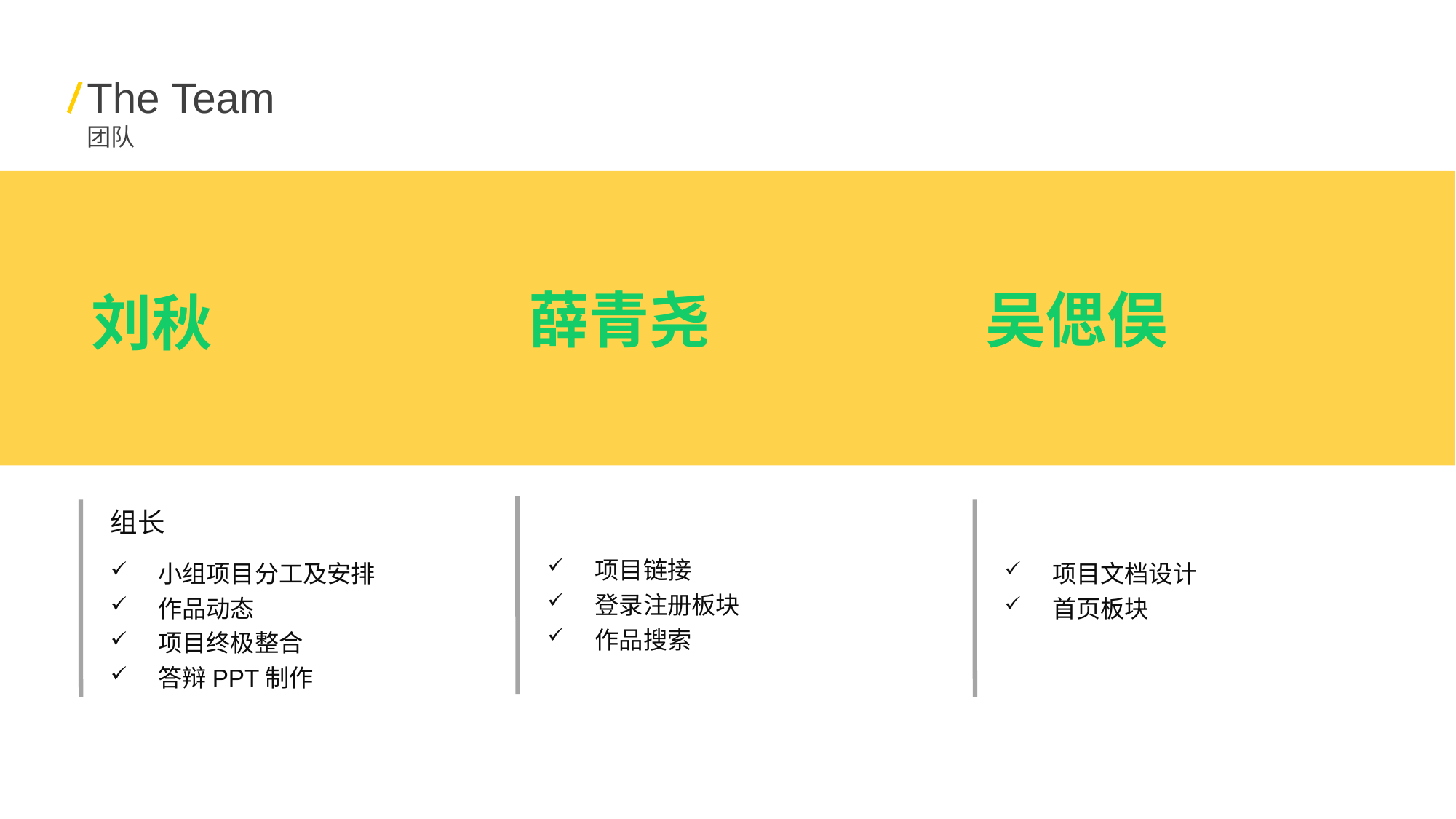

The Team
团队

薛青尧
吴偲俣
刘秋

组长

项目链接
登录注册板块
作品搜索

小组项目分工及安排
作品动态
项目终极整合
答辩PPT制作
项目文档设计
首页板块